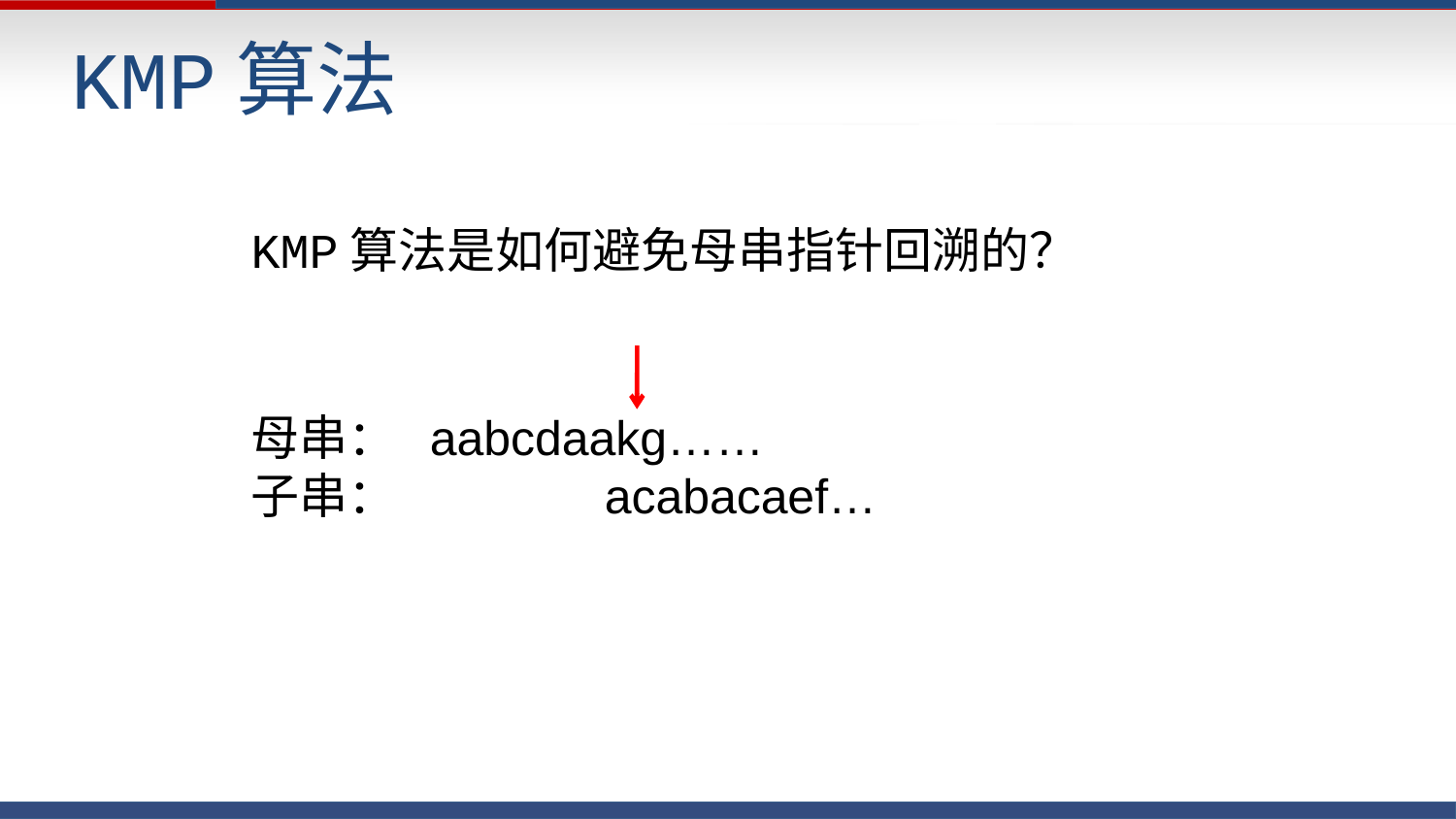

# KMP算法

KMP算法是如何避免母串指针回溯的？

母串：  aabcdaakg……
子串：                  acabacaef…